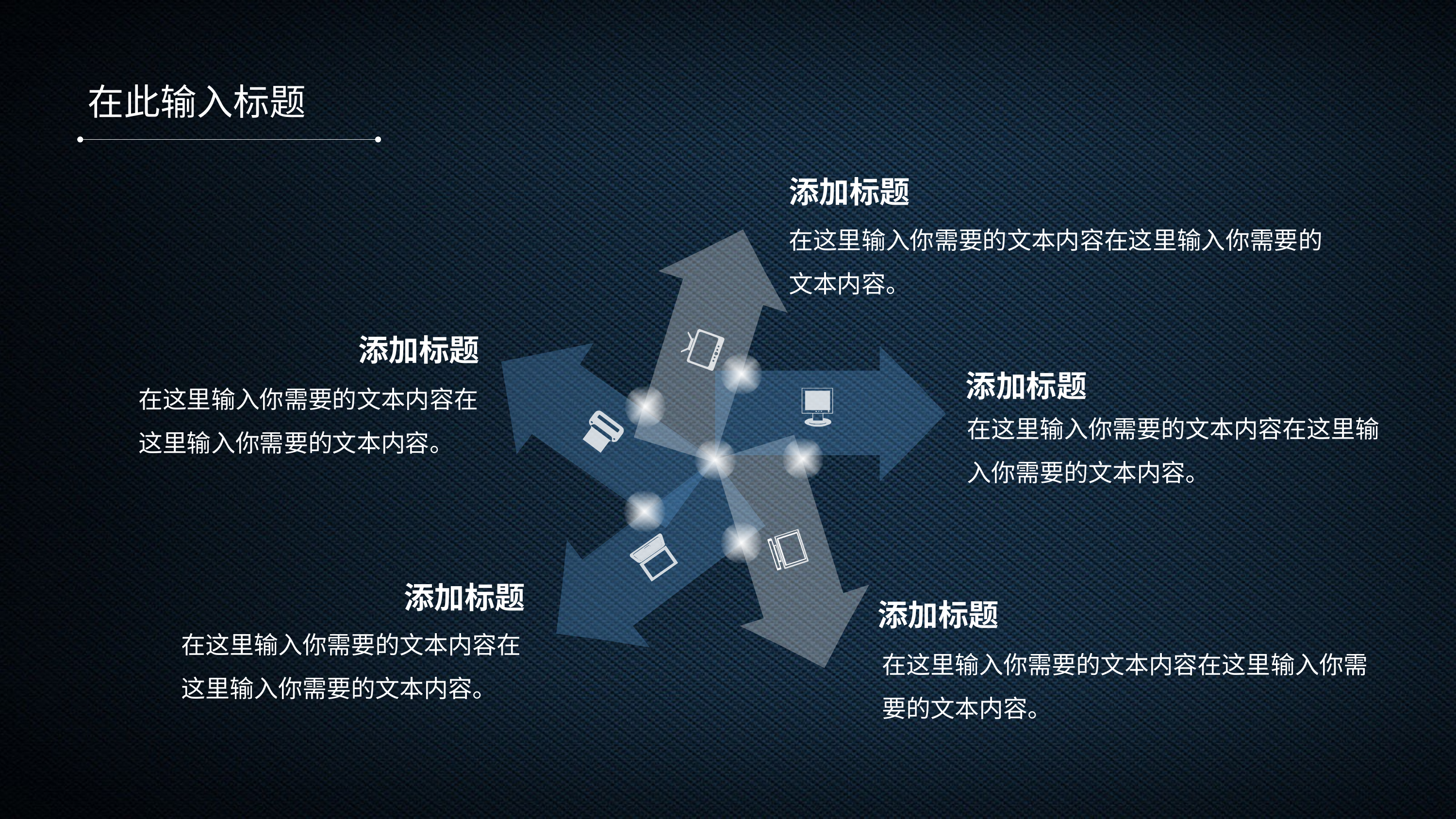

在此输入标题
添加标题
在这里输入你需要的文本内容在这里输入你需要的文本内容。

添加标题

添加标题

在这里输入你需要的文本内容在这里输入你需要的文本内容。

在这里输入你需要的文本内容在这里输入你需要的文本内容。

添加标题
添加标题
在这里输入你需要的文本内容在这里输入你需要的文本内容。
在这里输入你需要的文本内容在这里输入你需要的文本内容。